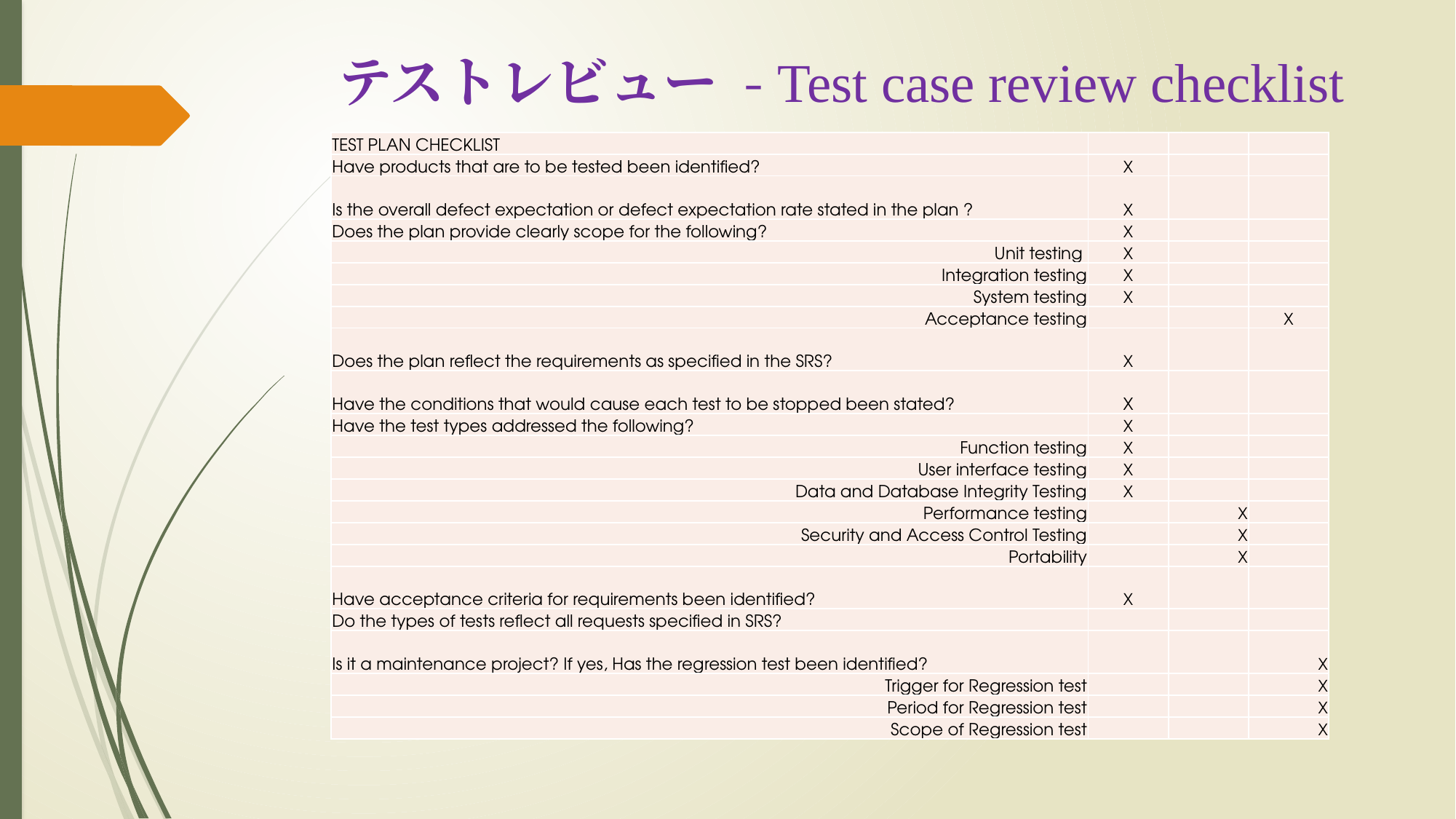

# テストレビュー - Test case review checklist
| TEST PLAN CHECKLIST |  |  |  |
| --- | --- | --- | --- |
| Have products that are to be tested been identified? | X |  |  |
| Is the overall defect expectation or defect expectation rate stated in the plan ? | X |  |  |
| Does the plan provide clearly scope for the following? | X |  |  |
| Unit testing | X |  |  |
| Integration testing | X |  |  |
| System testing | X |  |  |
| Acceptance testing |  |  | X |
| Does the plan reflect the requirements as specified in the SRS? | X |  |  |
| Have the conditions that would cause each test to be stopped been stated? | X |  |  |
| Have the test types addressed the following? | X |  |  |
| Function testing | X |  |  |
| User interface testing | X |  |  |
| Data and Database Integrity Testing | X |  |  |
| Performance testing |  | X |  |
| Security and Access Control Testing |  | X |  |
| Portability |  | X |  |
| Have acceptance criteria for requirements been identified? | X |  |  |
| Do the types of tests reflect all requests specified in SRS? |  |  |  |
| Is it a maintenance project? If yes, Has the regression test been identified? |  |  | X |
| Trigger for Regression test |  |  | X |
| Period for Regression test |  |  | X |
| Scope of Regression test |  |  | X |